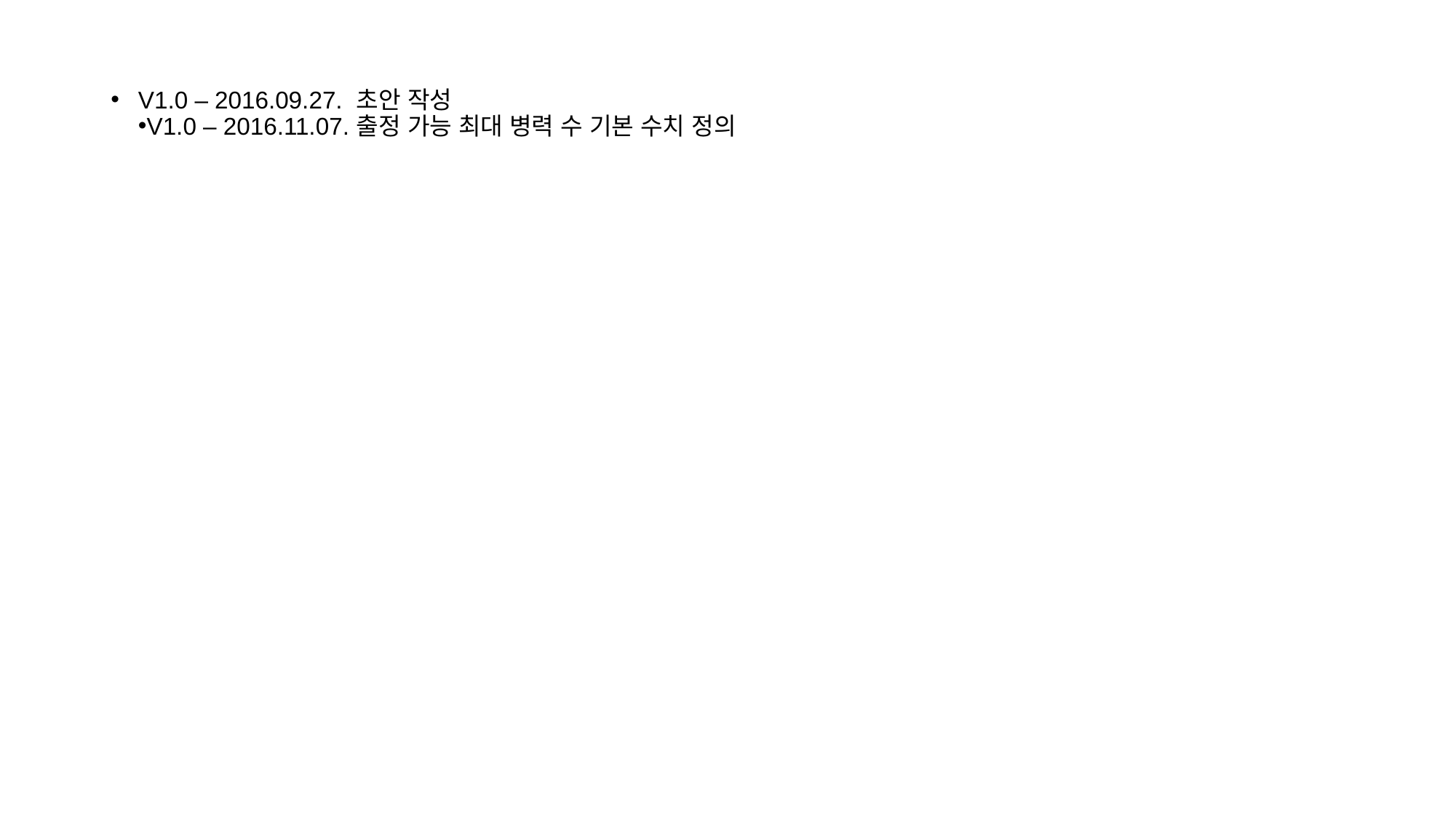

V1.0 – 2016.09.27. 	초안 작성
V1.0 – 2016.11.07. 	출정 가능 최대 병력 수 기본 수치 정의